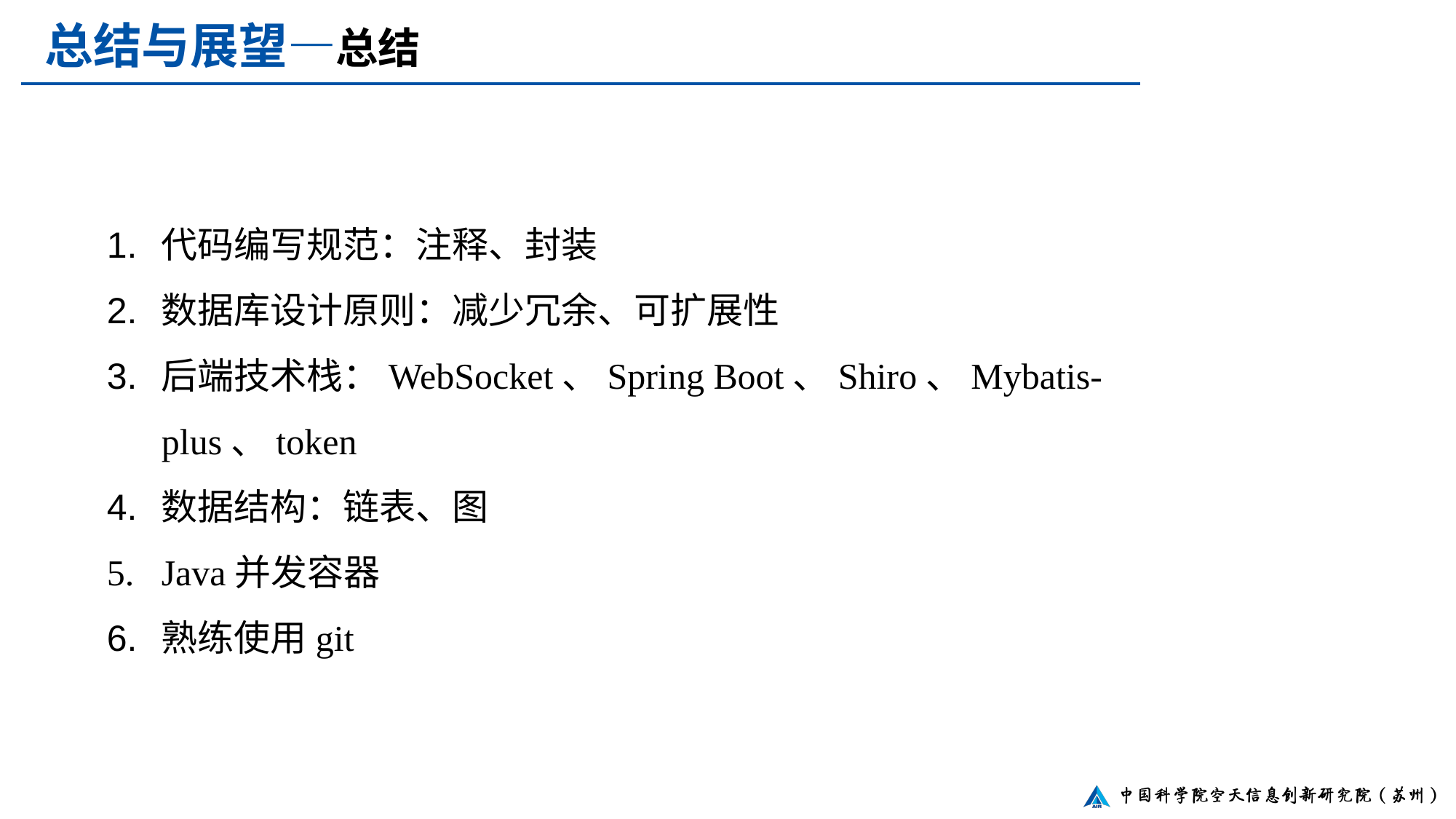

总结与展望—总结
代码编写规范：注释、封装
数据库设计原则：减少冗余、可扩展性
后端技术栈：WebSocket、Spring Boot、Shiro、Mybatis-plus、token
数据结构：链表、图
Java并发容器
熟练使用git